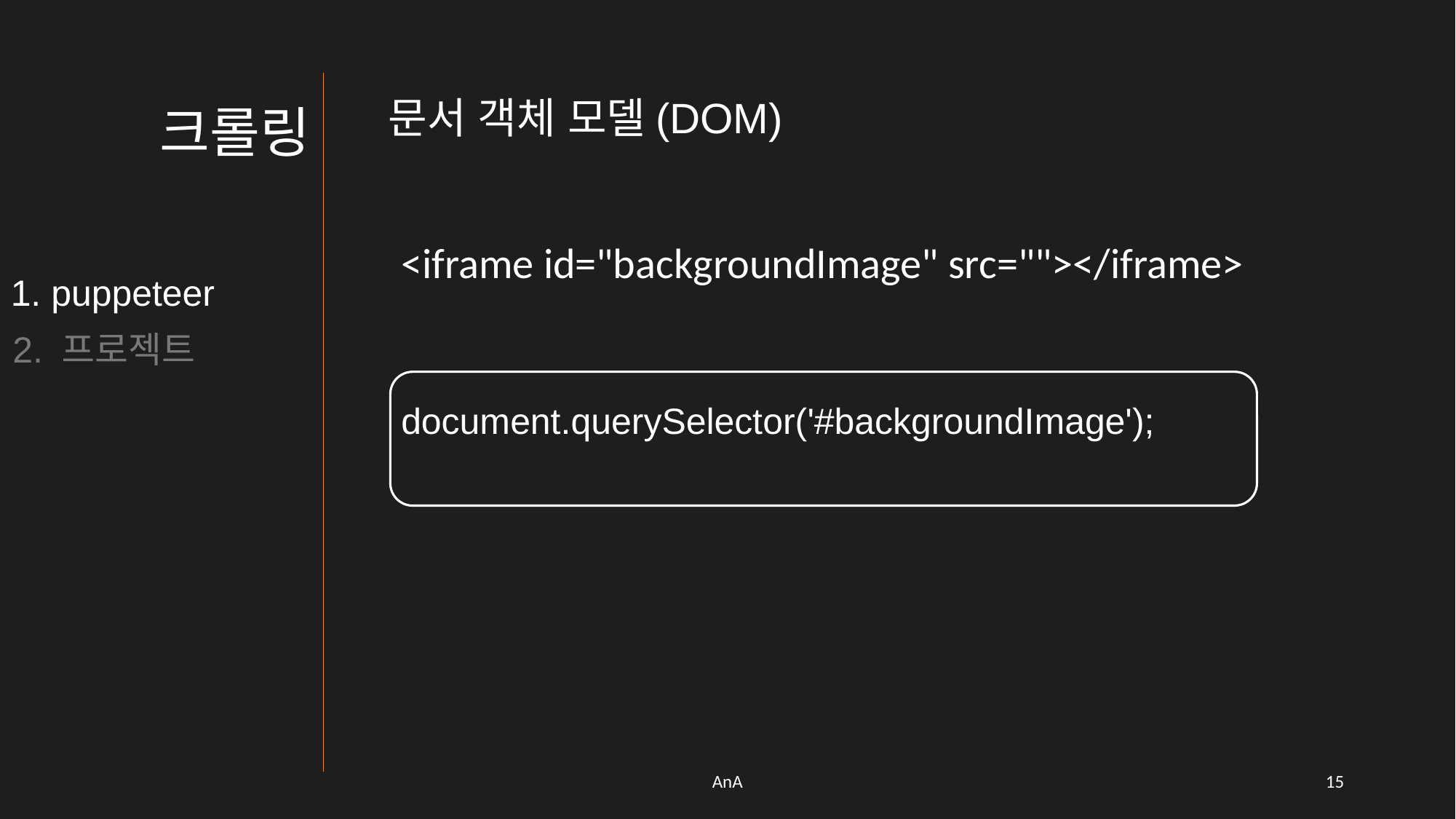

문서 객체 모델(DOM)
크롤링
<iframe id="backgroundImage" src=""></iframe>
1. puppeteer
2. 프로젝트

document.querySelector('#backgroundImage');
AnA
15